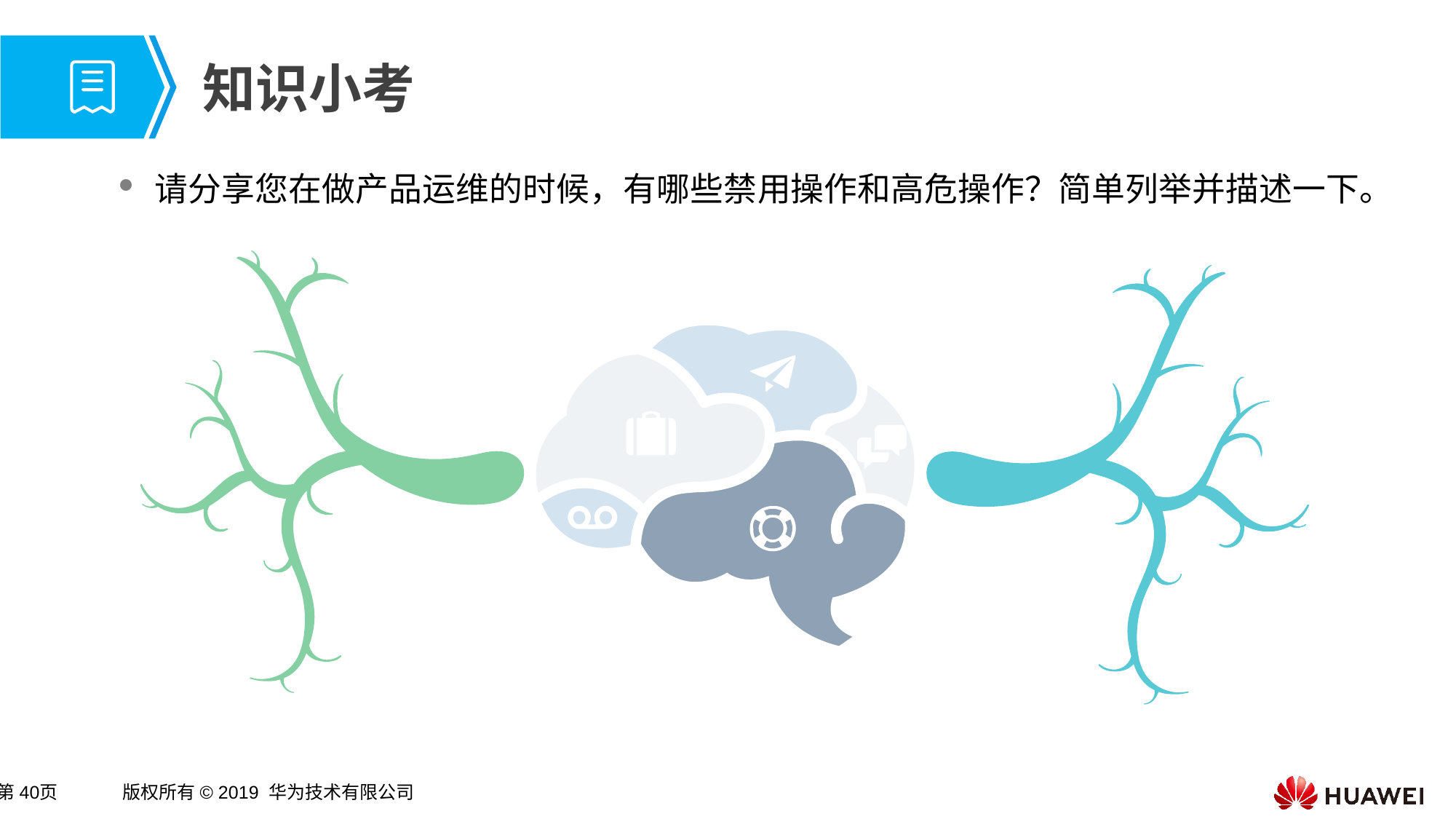

# 知识小考
请分享您在做产品运维的时候，有哪些禁用操作和高危操作？简单列举并描述一下。